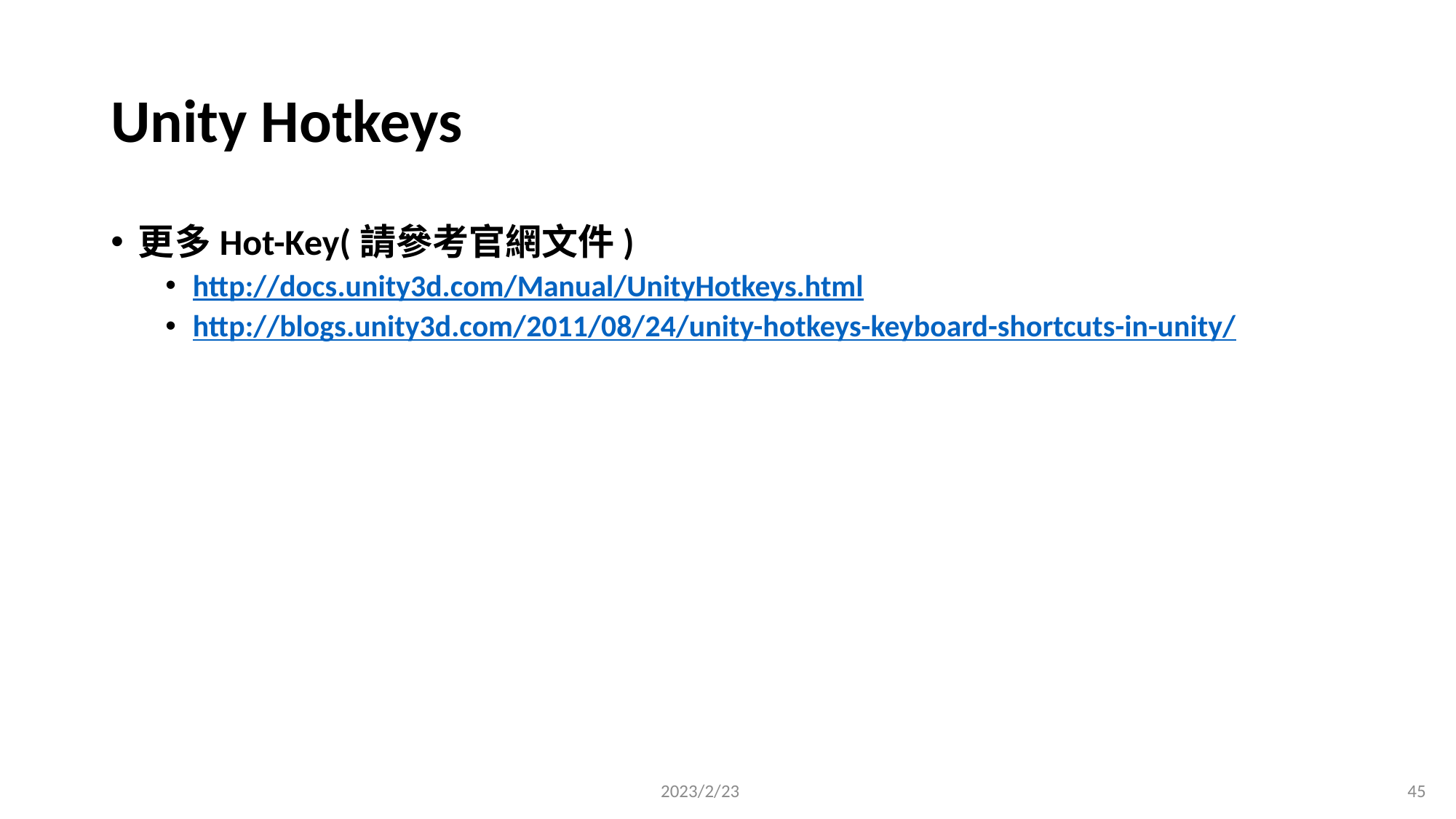

# Unity Hotkeys
更多Hot-Key(請參考官網文件)
http://docs.unity3d.com/Manual/UnityHotkeys.html
http://blogs.unity3d.com/2011/08/24/unity-hotkeys-keyboard-shortcuts-in-unity/

2023/2/23
45